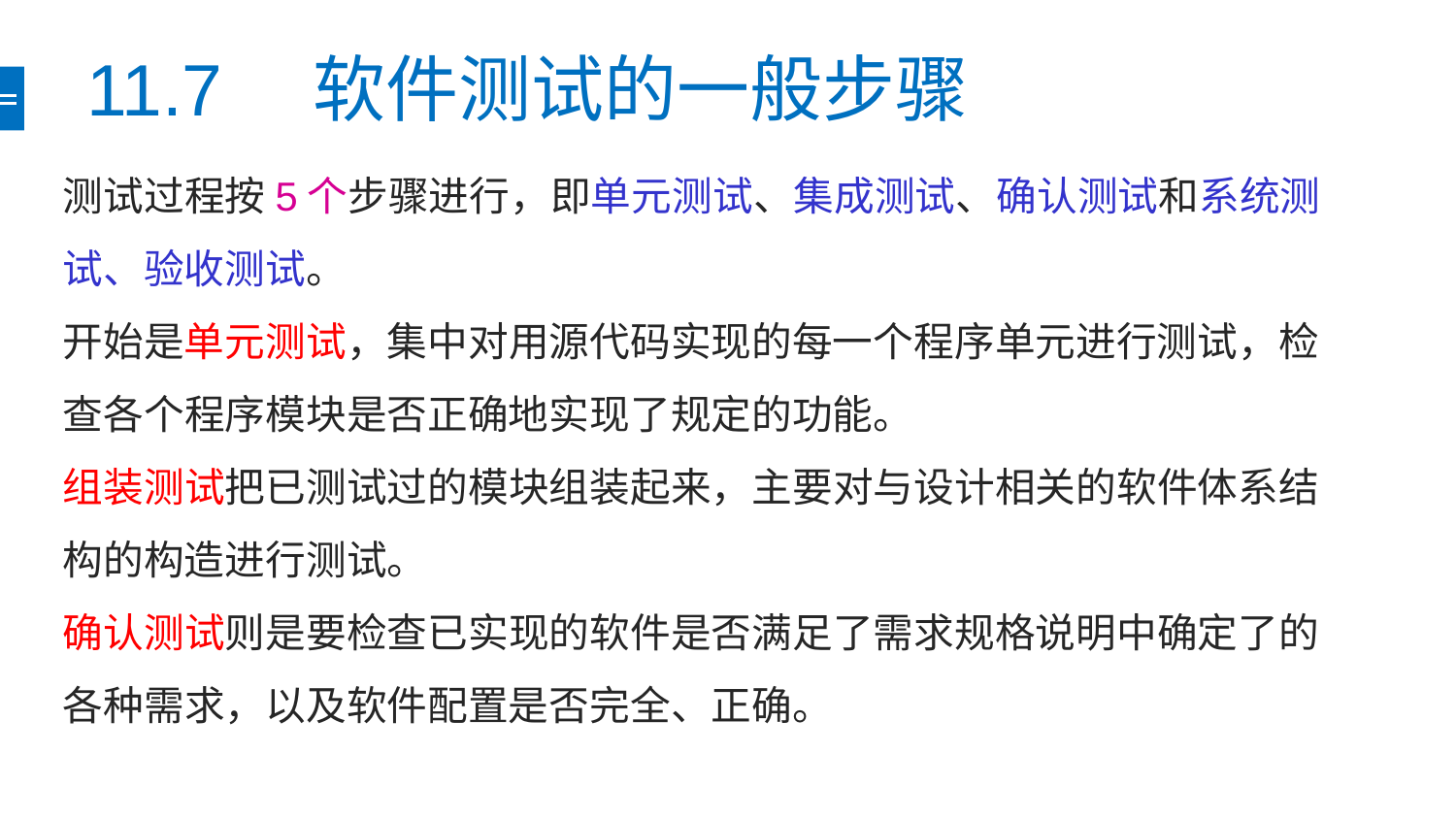

# 11.7　软件测试的一般步骤
测试过程按5个步骤进行，即单元测试、集成测试、确认测试和系统测试、验收测试。
开始是单元测试，集中对用源代码实现的每一个程序单元进行测试，检查各个程序模块是否正确地实现了规定的功能。
组装测试把已测试过的模块组装起来，主要对与设计相关的软件体系结构的构造进行测试。
确认测试则是要检查已实现的软件是否满足了需求规格说明中确定了的各种需求，以及软件配置是否完全、正确。